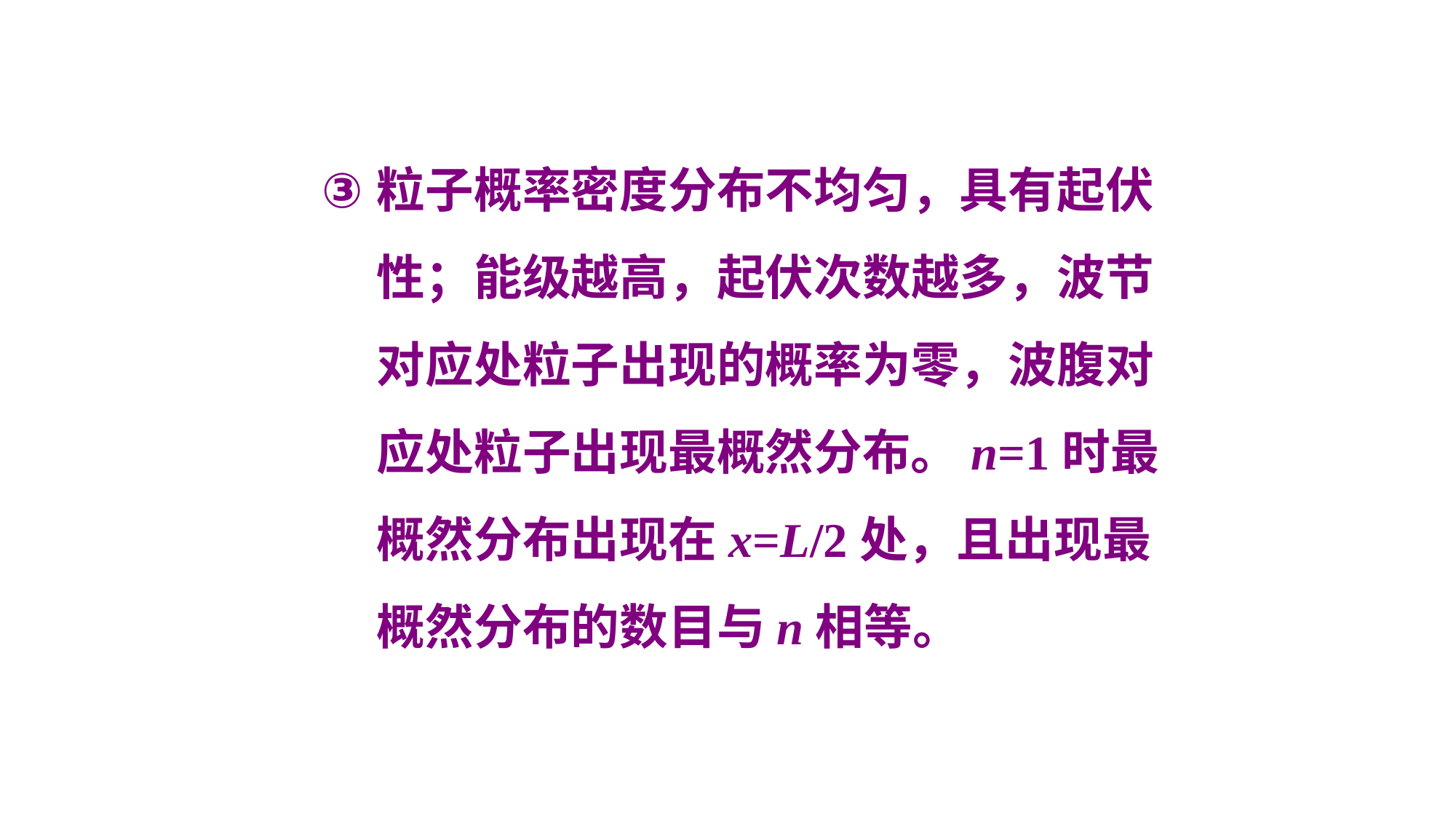

粒子概率密度分布不均匀，具有起伏性；能级越高，起伏次数越多，波节对应处粒子出现的概率为零，波腹对应处粒子出现最概然分布。n=1时最概然分布出现在x=L/2处，且出现最概然分布的数目与n相等。